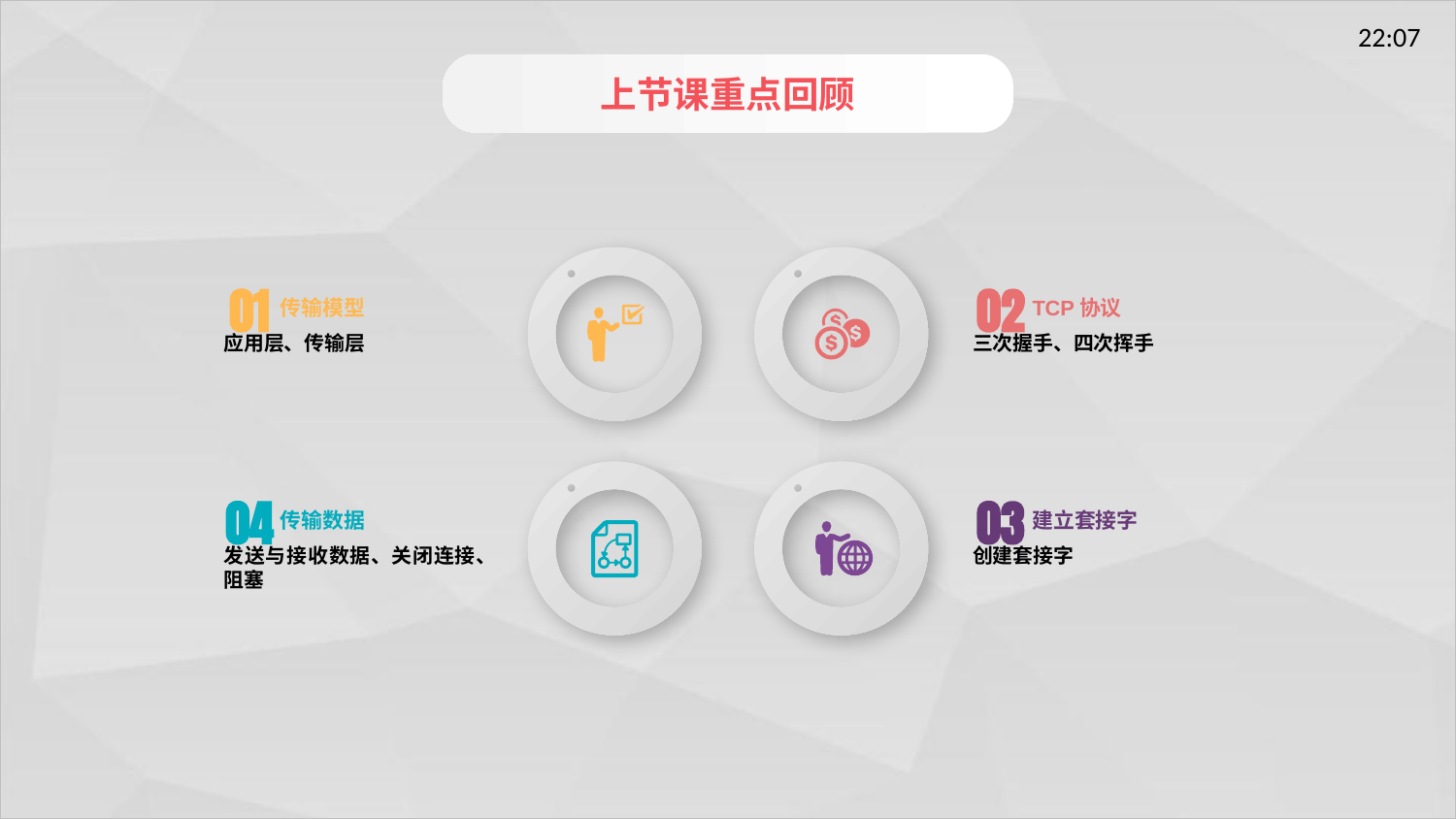

上节课重点回顾

01
传输模型
应用层、传输层
02
TCP协议
三次握手、四次挥手

03
建立套接字
创建套接字
04
传输数据
发送与接收数据、关闭连接、阻塞